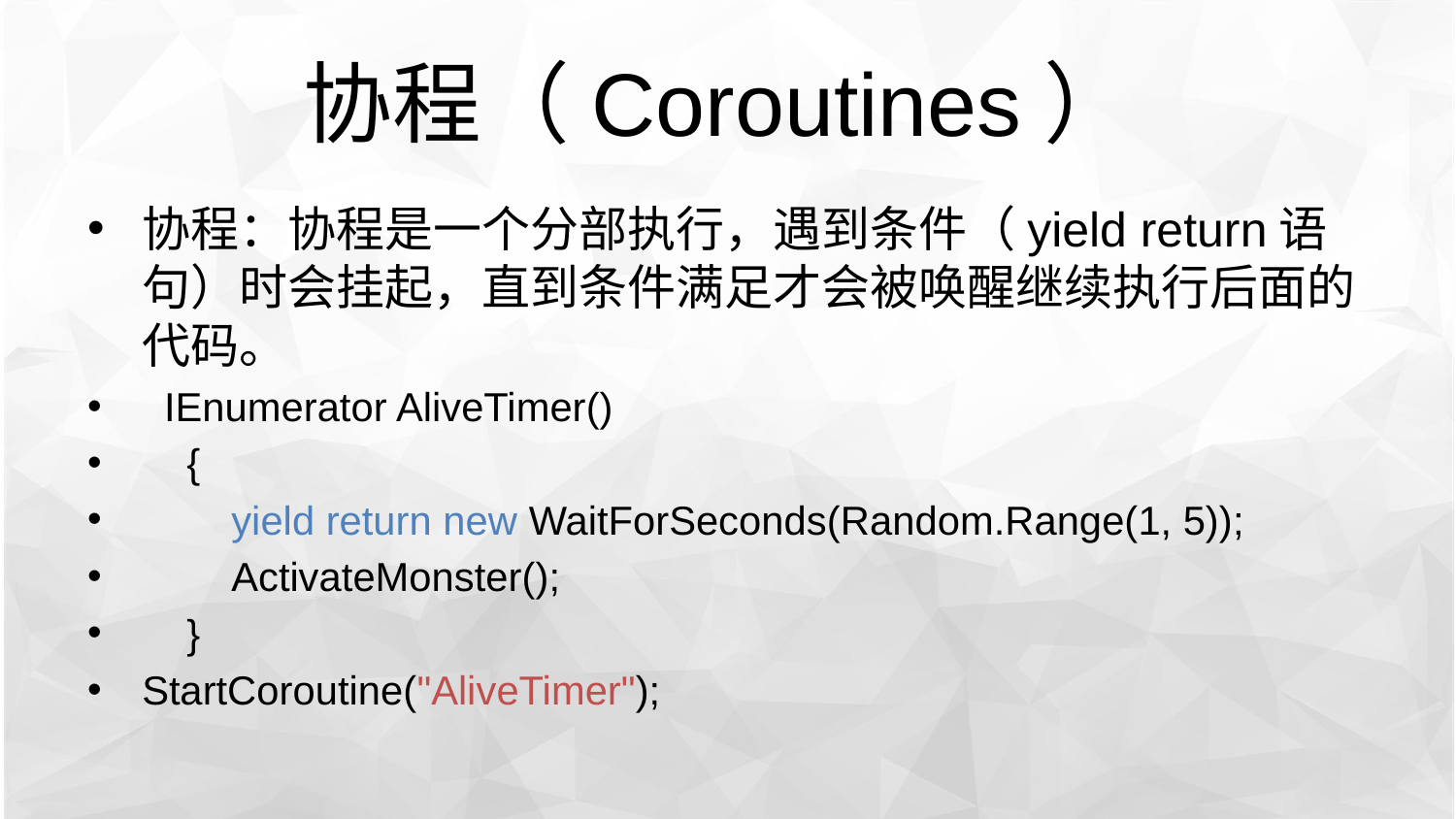

# 协程（Coroutines）
协程：协程是一个分部执行，遇到条件（yield return语句）时会挂起，直到条件满足才会被唤醒继续执行后面的代码。
  IEnumerator AliveTimer()
    {
        yield return new WaitForSeconds(Random.Range(1, 5));
        ActivateMonster();
    }
StartCoroutine("AliveTimer");